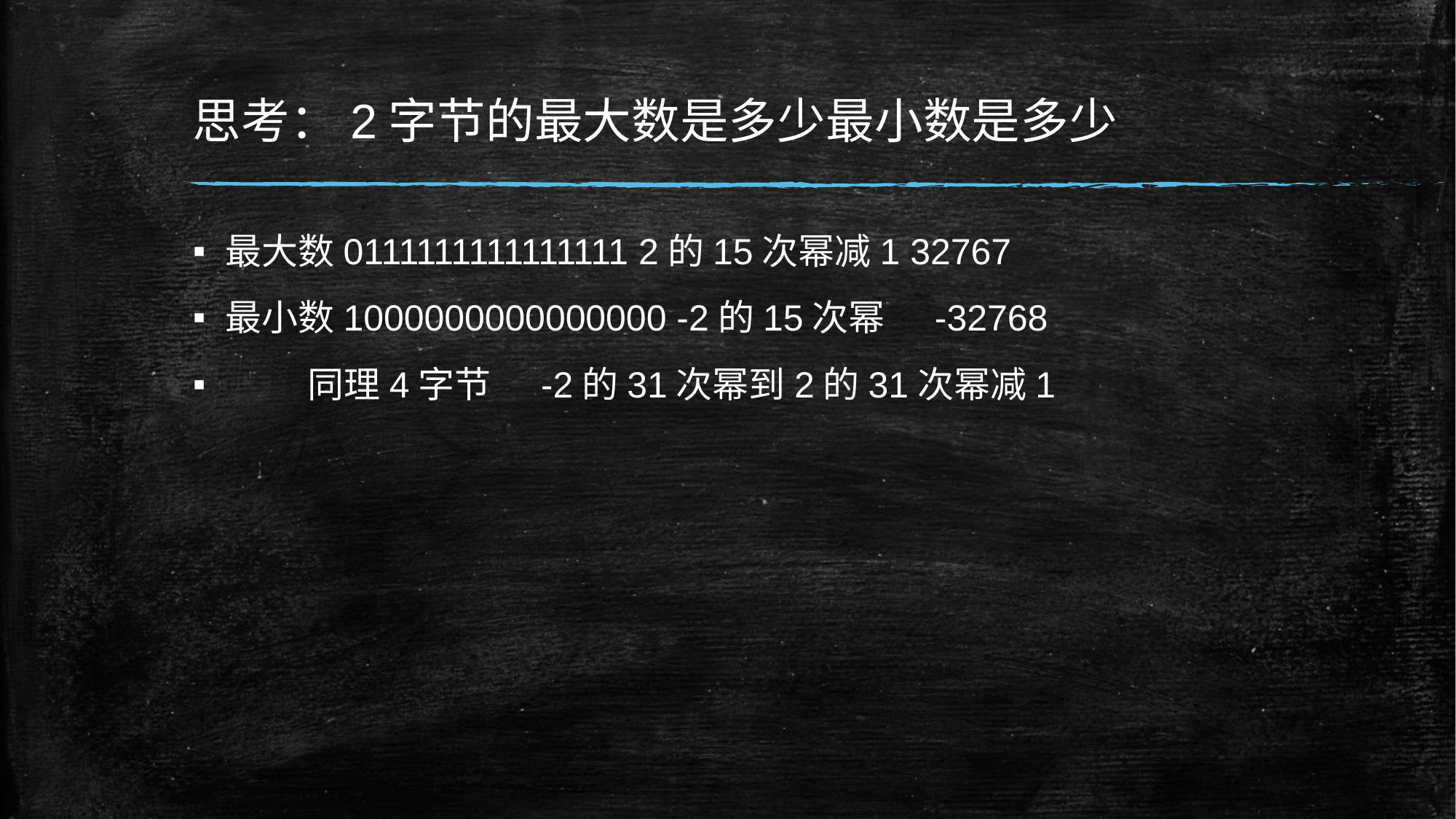

# 思考：2字节的最大数是多少最小数是多少
最大数0111111111111111 2的15次幂减1 32767
最小数1000000000000000 -2的15次幂     -32768
         同理4字节     -2的31次幂到2的31次幂减1